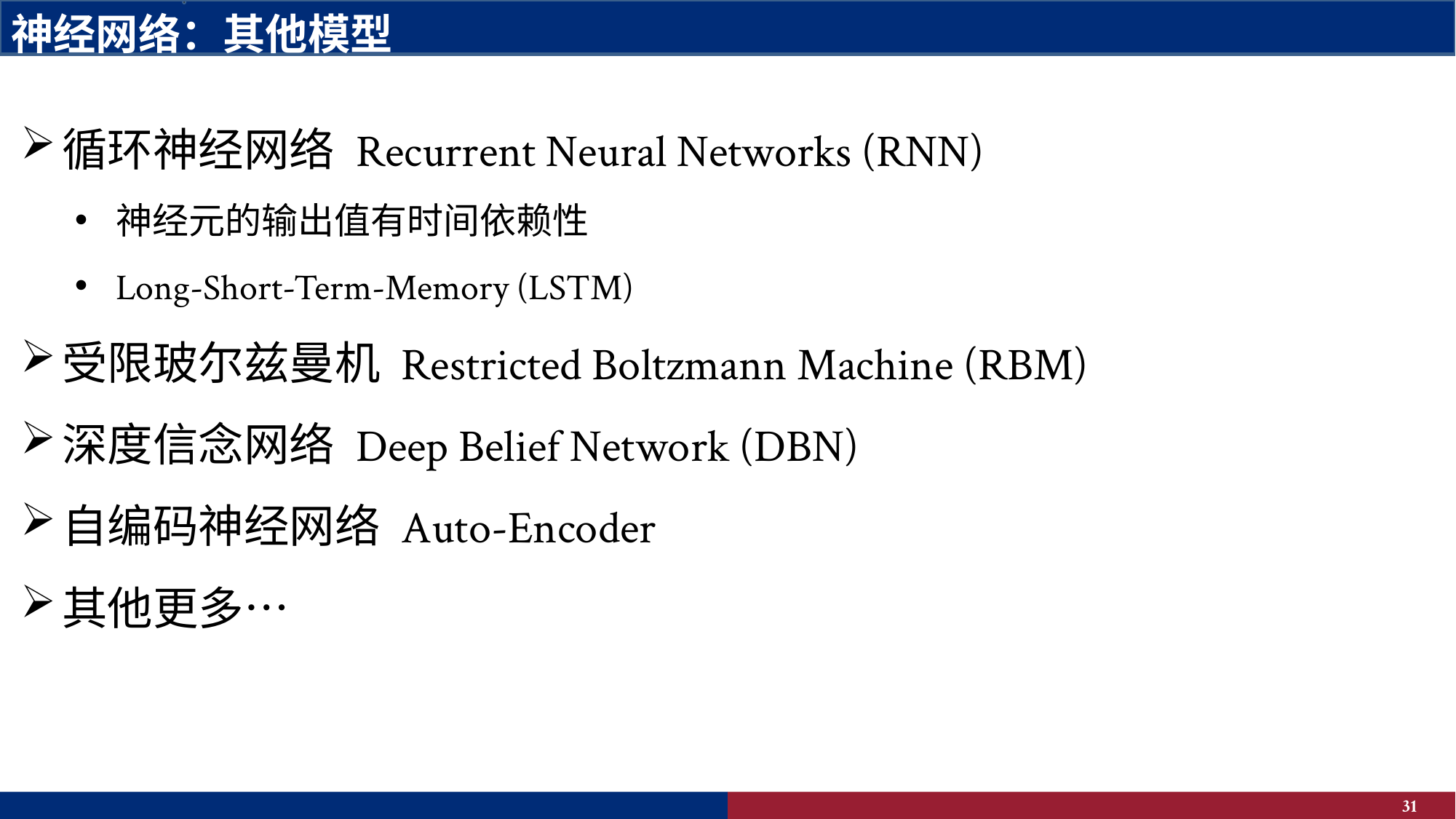

# 神经网络：其他模型

循环神经网络 Recurrent Neural Networks (RNN)
神经元的输出值有时间依赖性
Long-Short-Term-Memory (LSTM)
受限玻尔兹曼机 Restricted Boltzmann Machine (RBM)
深度信念网络 Deep Belief Network (DBN)
自编码神经网络 Auto-Encoder
其他更多…

31